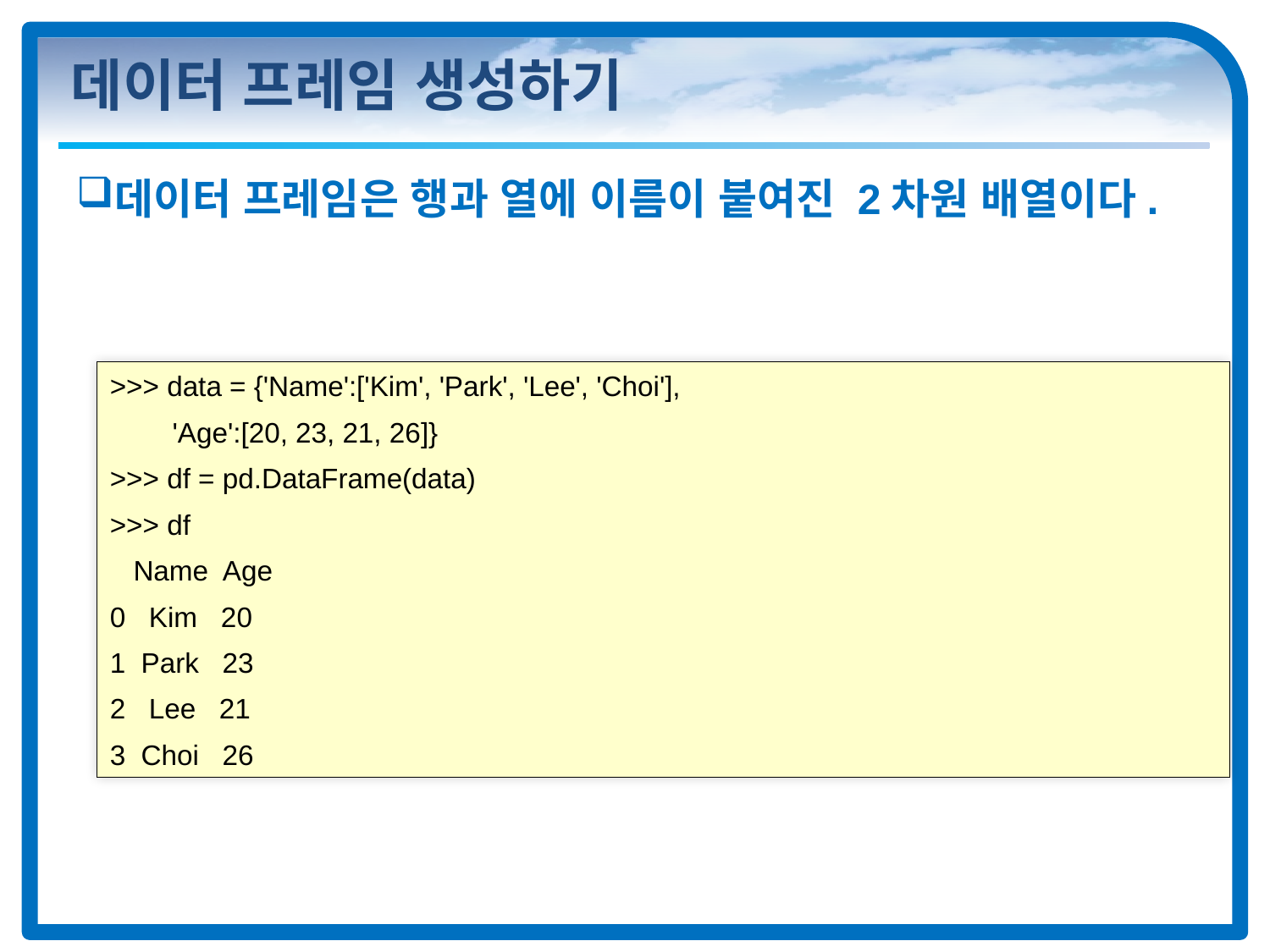

# 데이터 프레임 생성하기
데이터 프레임은 행과 열에 이름이 붙여진 2차원 배열이다.
>>> data = {'Name':['Kim', 'Park', 'Lee', 'Choi'],
        'Age':[20, 23, 21, 26]}
>>> df = pd.DataFrame(data)
>>> df
   Name  Age
0   Kim   20
1  Park   23
2   Lee   21
3  Choi   26